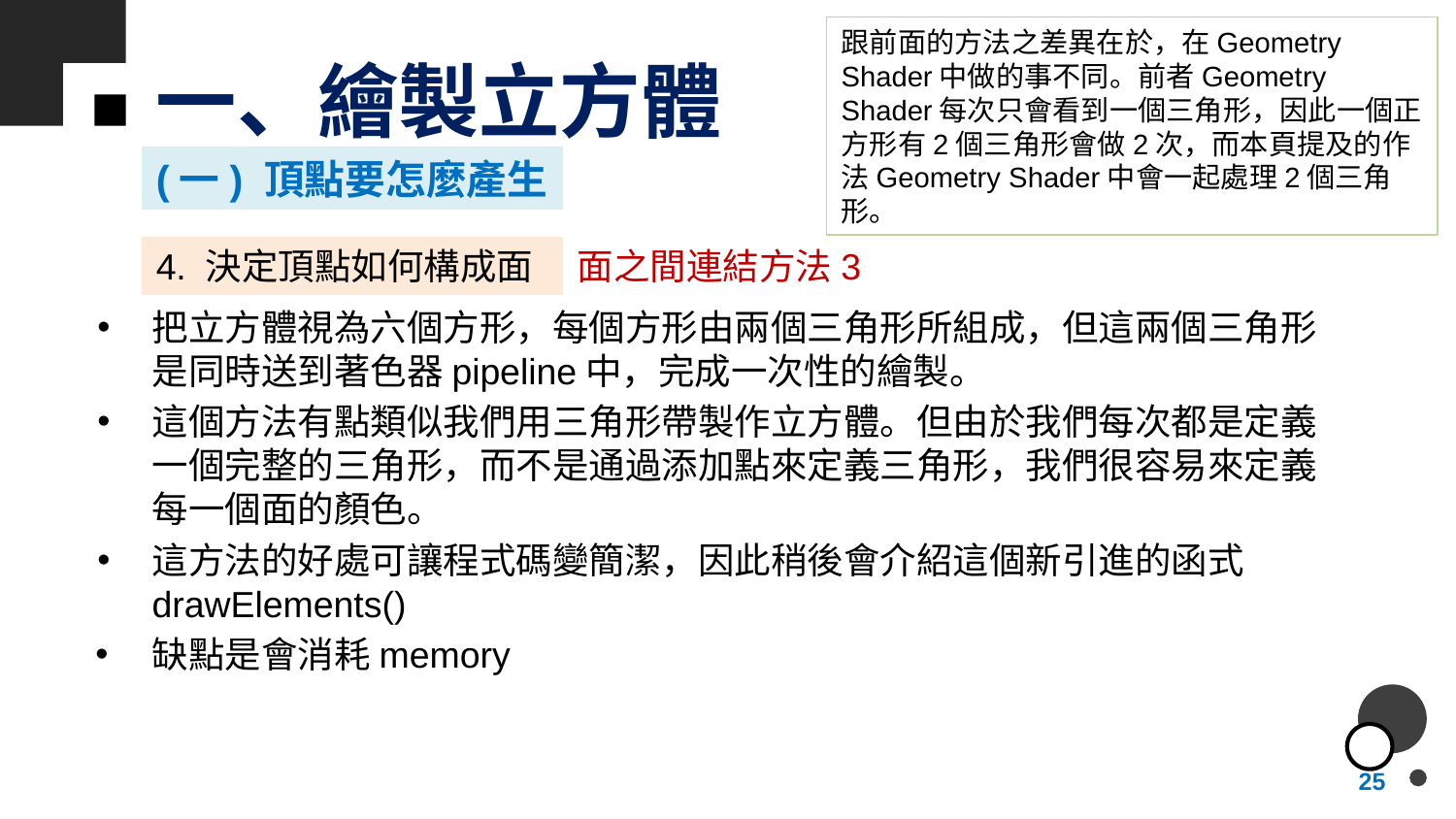

跟前面的方法之差異在於，在Geometry Shader中做的事不同。前者Geometry Shader每次只會看到一個三角形，因此一個正方形有2個三角形會做2次，而本頁提及的作法Geometry Shader中會一起處理2個三角形。
# 一、繪製立方體
(一) 頂點要怎麼產生
4. 決定頂點如何構成面
面之間連結方法3
把立方體視為六個方形，每個方形由兩個三角形所組成，但這兩個三角形是同時送到著色器pipeline中，完成一次性的繪製。
這個方法有點類似我們用三角形帶製作立方體。但由於我們每次都是定義一個完整的三角形，而不是通過添加點來定義三角形，我們很容易來定義每一個面的顏色。
這方法的好處可讓程式碼變簡潔，因此稍後會介紹這個新引進的函式drawElements()
缺點是會消耗memory

25